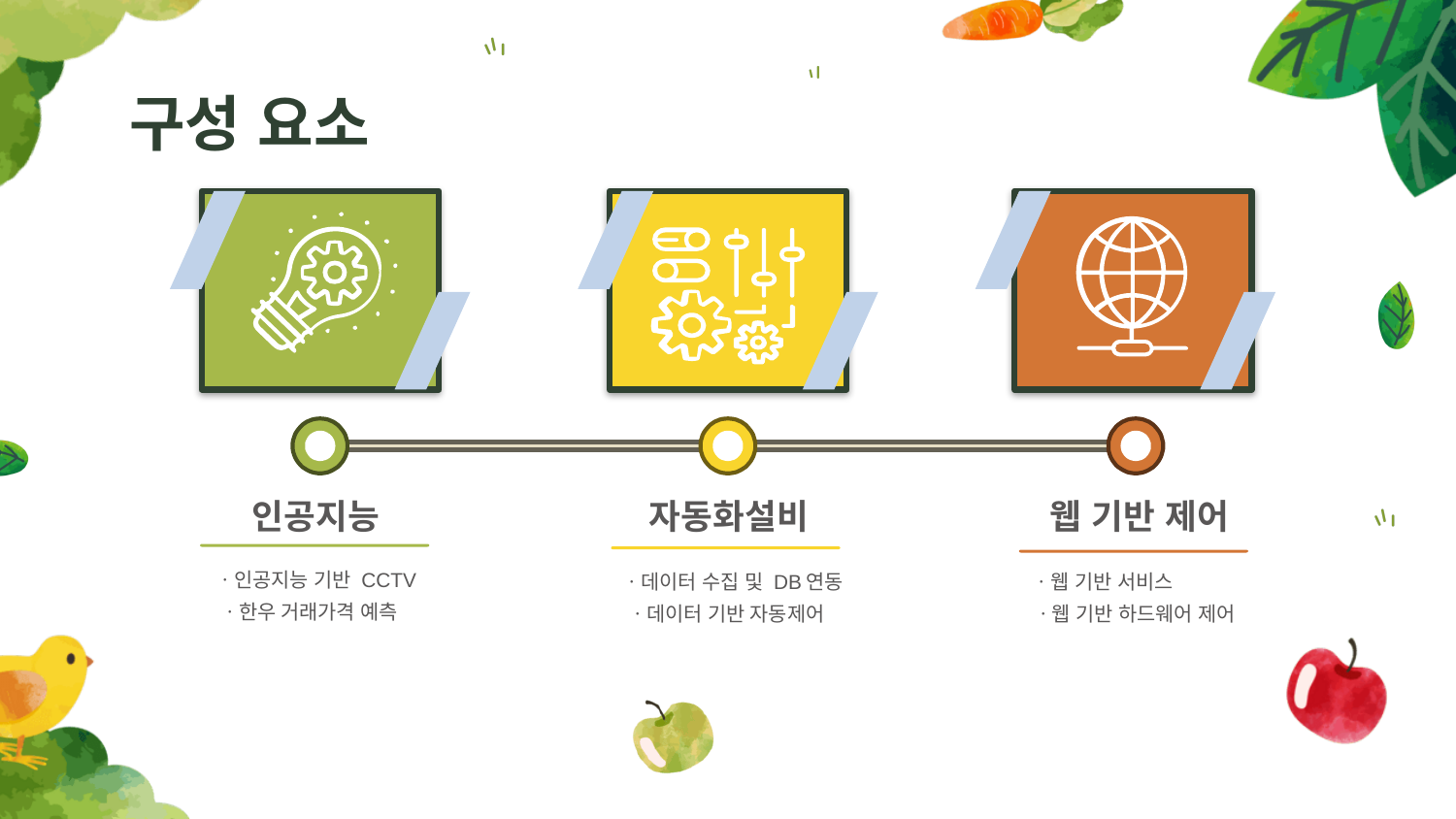

# 구성 요소

인공지능
자동화설비
웹 기반 제어

ㆍ인공지능 기반 CCTV
ㆍ데이터 수집 및 DB연동
ㆍ웹 기반 서비스
ㆍ한우 거래가격 예측
ㆍ데이터 기반 자동제어
ㆍ웹 기반 하드웨어 제어